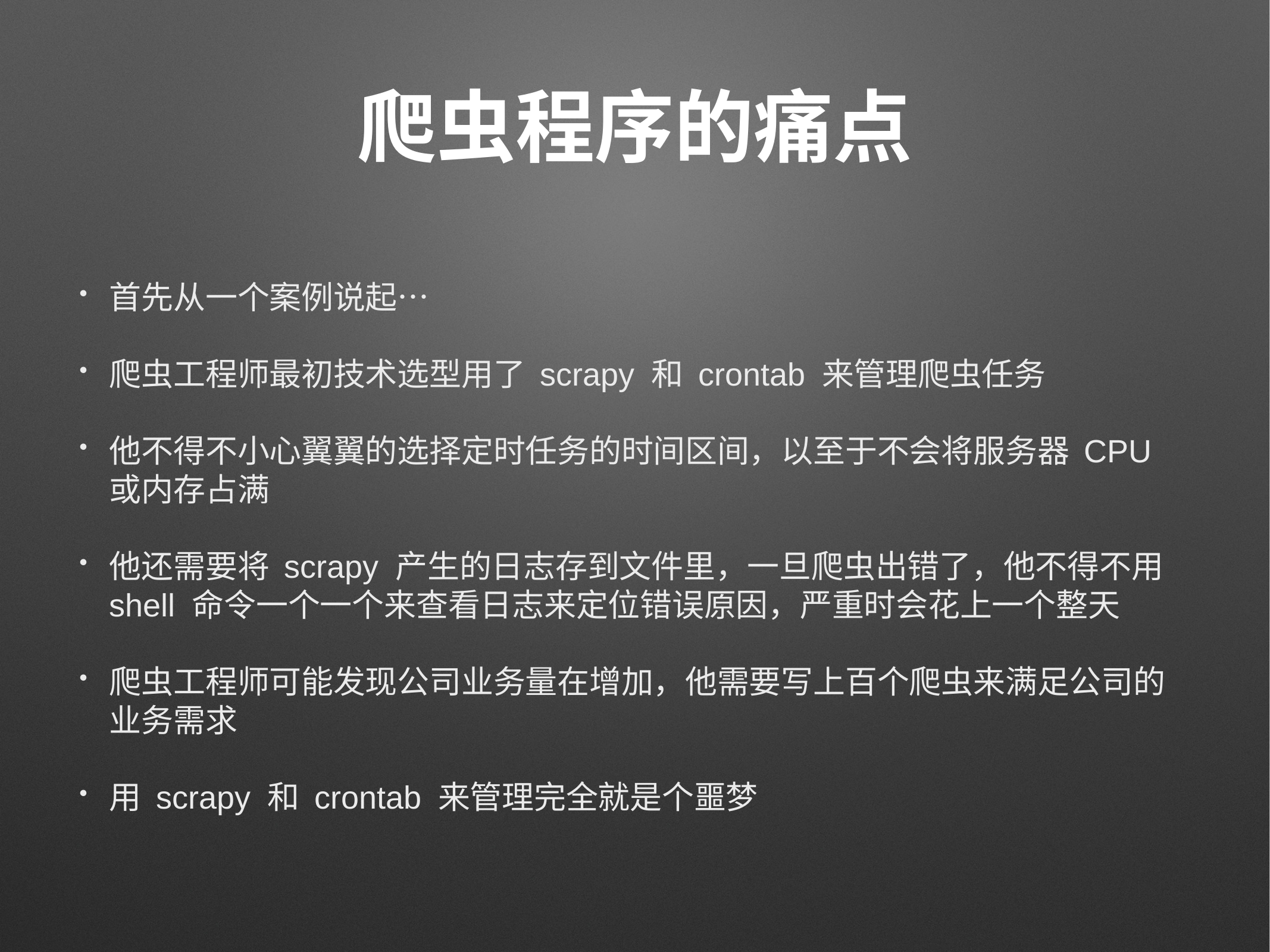

# 爬虫程序的痛点
首先从一个案例说起…
爬虫工程师最初技术选型用了 scrapy 和 crontab 来管理爬虫任务
他不得不小心翼翼的选择定时任务的时间区间，以至于不会将服务器 CPU 或内存占满
他还需要将 scrapy 产生的日志存到文件里，一旦爬虫出错了，他不得不用 shell 命令一个一个来查看日志来定位错误原因，严重时会花上一个整天
爬虫工程师可能发现公司业务量在增加，他需要写上百个爬虫来满足公司的业务需求
用 scrapy 和 crontab 来管理完全就是个噩梦